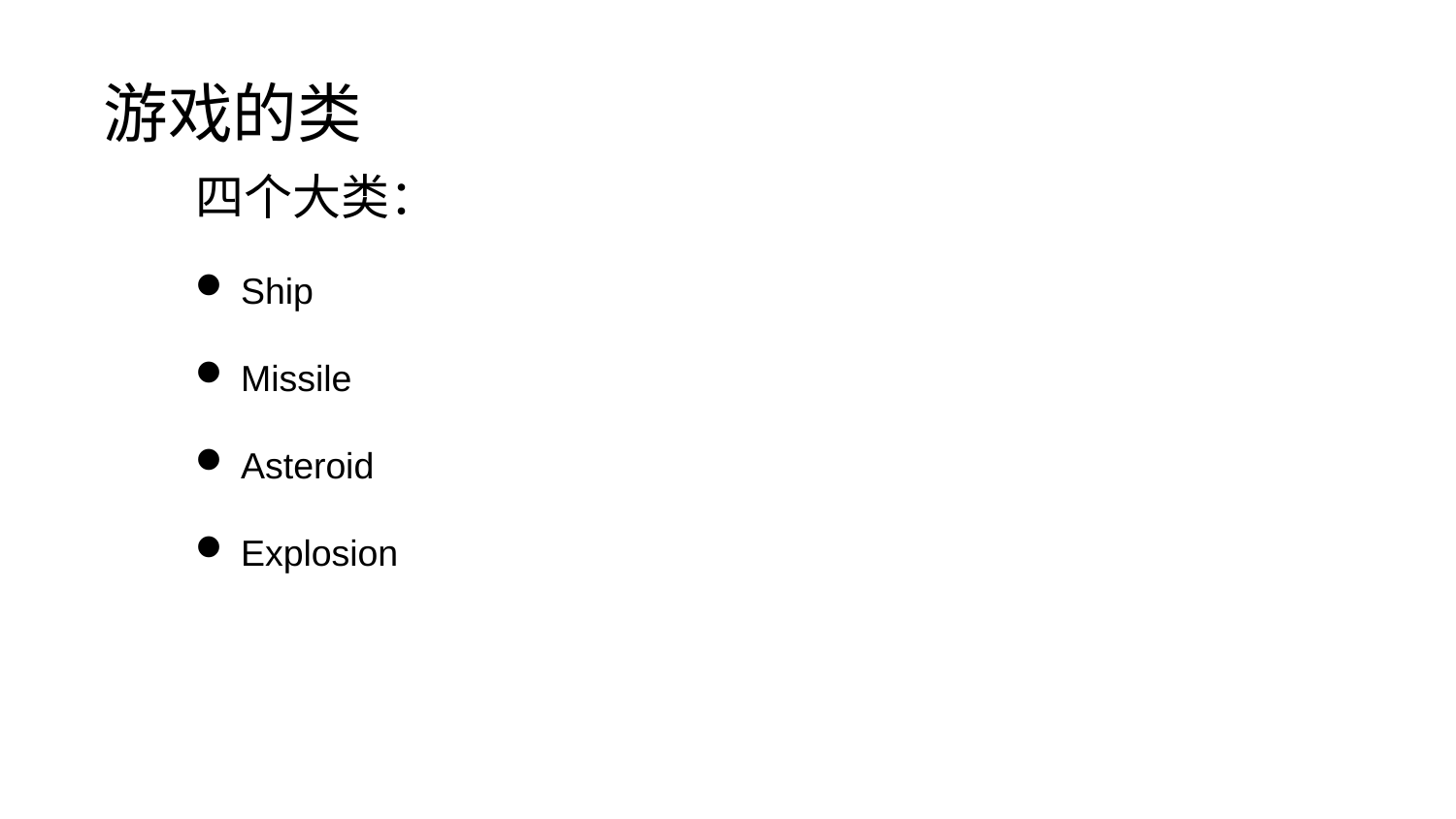

游戏的类
四个大类：

Ship

Missile

Asteroid

Explosion
10